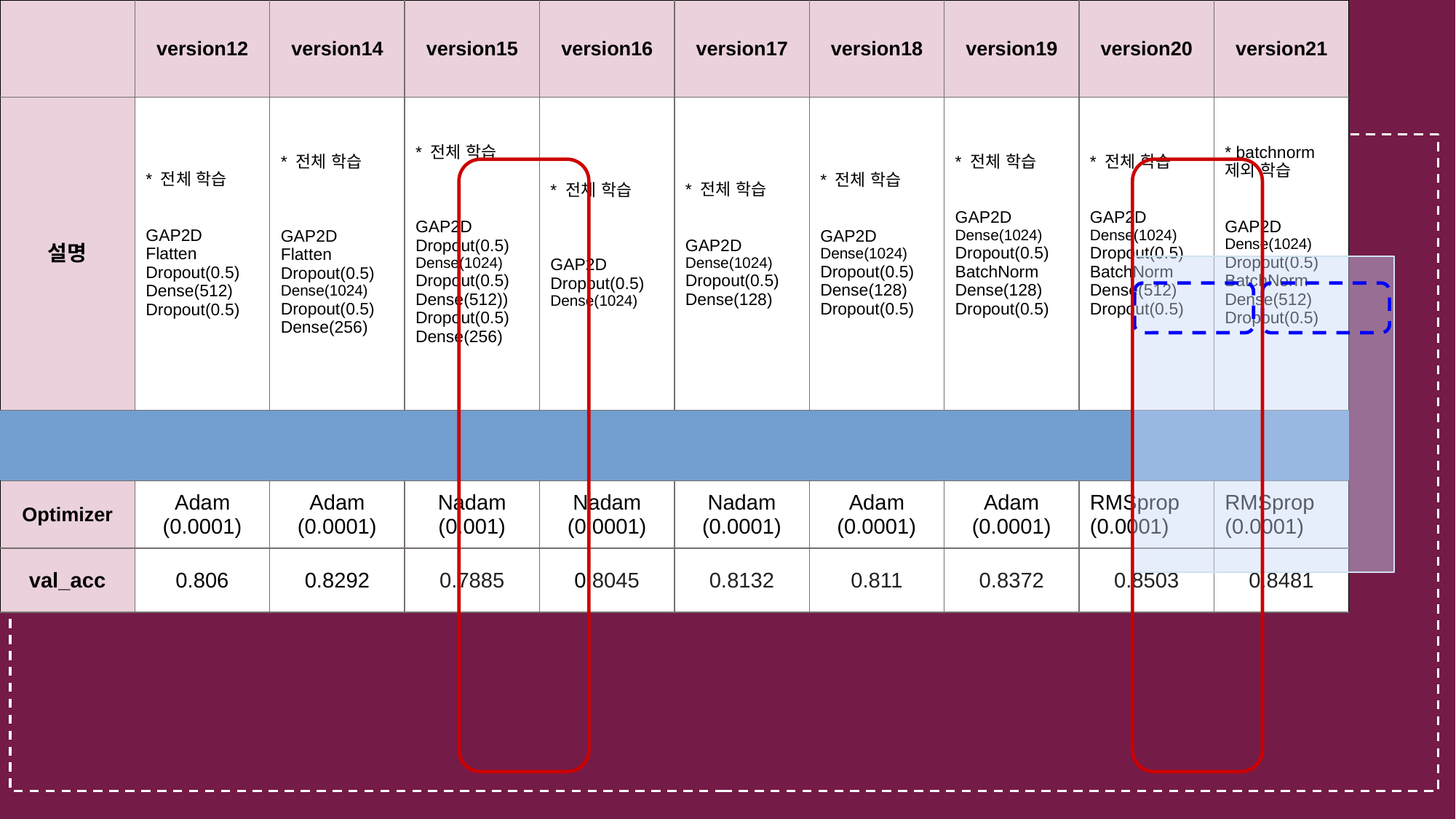

03
Xception     batch_size =32, seed = 123, epoch=30, activation = selu,  loss = 'categorical_crossentropy'

|  | version12 | version14 | version15 | version16 | version17 | version18 | version19 | version20 | version21 |
| --- | --- | --- | --- | --- | --- | --- | --- | --- | --- |
| 설명 | \* 전체 학습 GAP2D Flatten Dropout(0.5) Dense(512) Dropout(0.5) | \* 전체 학습 GAP2D Flatten Dropout(0.5) Dense(1024) Dropout(0.5) Dense(256) | \* 전체 학습 GAP2D Dropout(0.5) Dense(1024) Dropout(0.5) Dense(512)) Dropout(0.5) Dense(256) | \* 전체 학습 GAP2D Dropout(0.5) Dense(1024) | \* 전체 학습 GAP2D Dense(1024) Dropout(0.5) Dense(128) | \* 전체 학습 GAP2D Dense(1024) Dropout(0.5) Dense(128) Dropout(0.5) | \* 전체 학습 GAP2D Dense(1024) Dropout(0.5) BatchNorm Dense(128) Dropout(0.5) | \* 전체 학습 GAP2D Dense(1024) Dropout(0.5) BatchNorm Dense(512) Dropout(0.5) | \* batchnorm 제외 학습 GAP2D Dense(1024) Dropout(0.5) BatchNorm Dense(512) Dropout(0.5) |
|  |  |  |  |  |  |  |  |  |  |
| Optimizer | Adam (0.0001) | Adam (0.0001) | Nadam (0.001) | Nadam (0.0001) | Nadam (0.0001) | Adam (0.0001) | Adam (0.0001) | RMSprop (0.0001) | RMSprop (0.0001) |
| val\_acc | 0.806 | 0.8292 | 0.7885 | 0.8045 | 0.8132 | 0.811 | 0.8372 | 0.8503 | 0.8481 |
| val\_loss | 0.9524 | 0.9307 | 0.9511 | 0.8440 | 0.8767 | 0.9657 | 0.8636 | 0.9271 | 0.9538 |